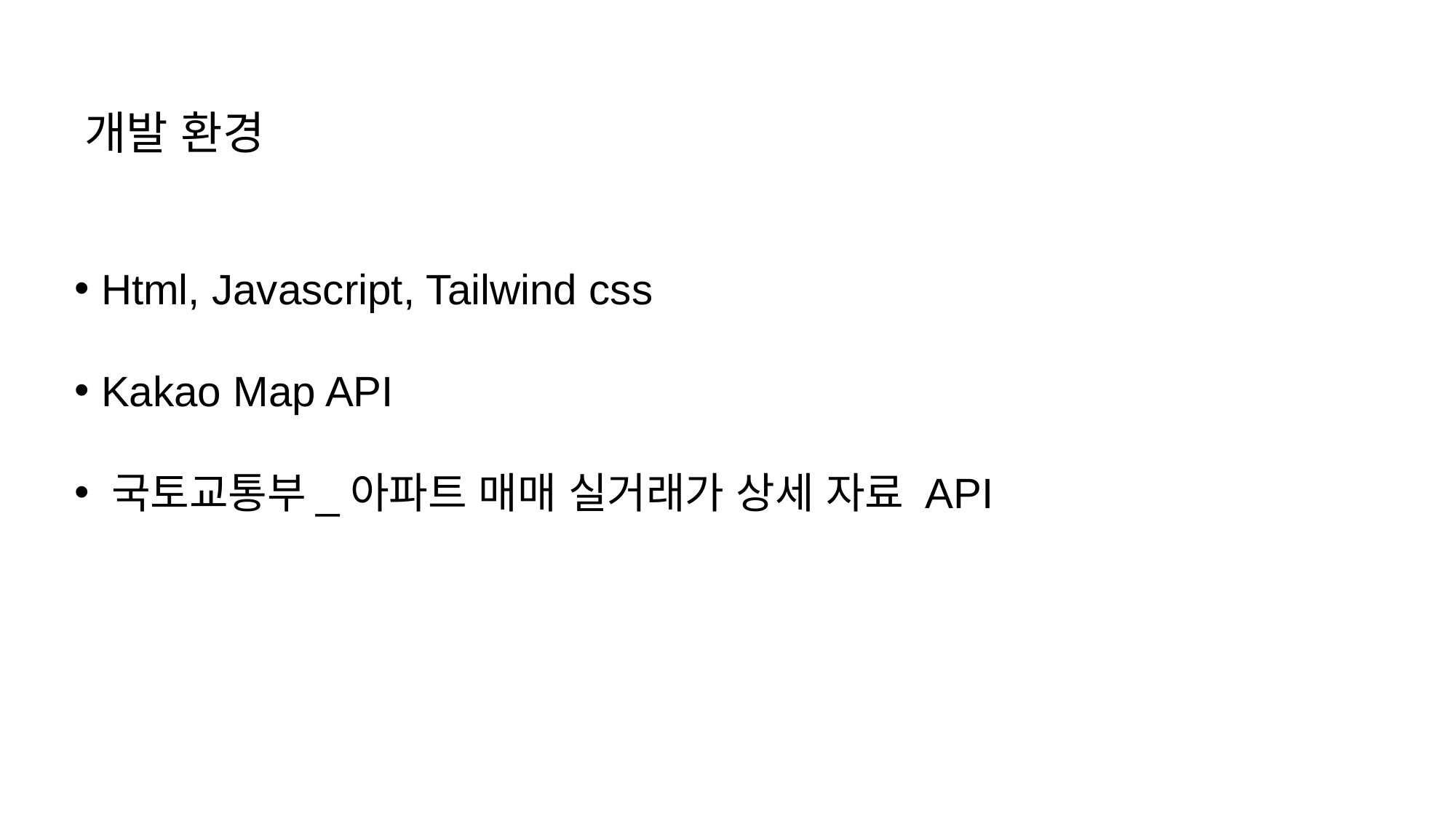

개발 환경
 Html, Javascript, Tailwind css

 Kakao Map API

 국토교통부_아파트 매매 실거래가 상세 자료 API